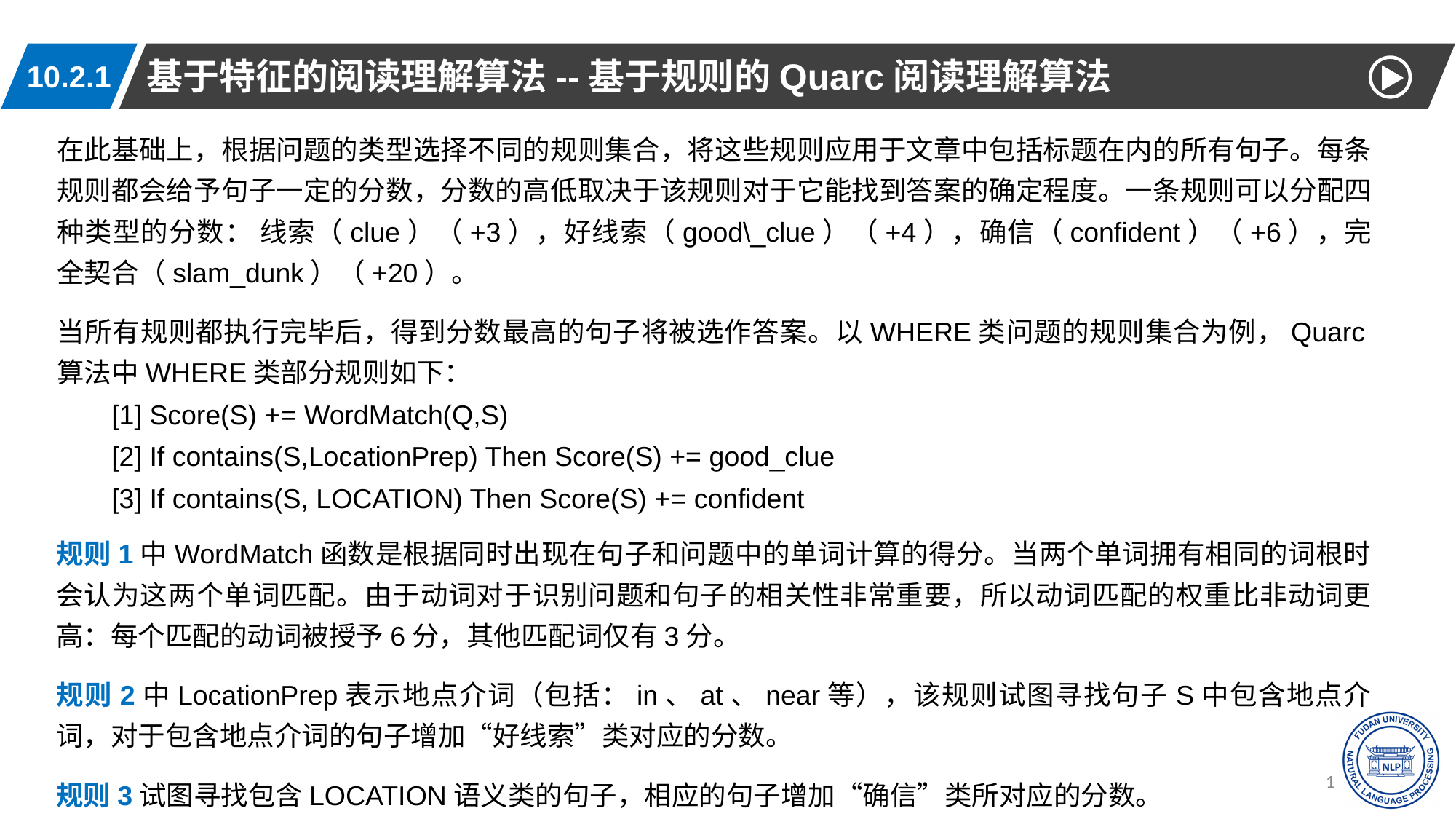

基于特征的阅读理解算法--基于规则的Quarc阅读理解算法
10.2.1

在此基础上，根据问题的类型选择不同的规则集合，将这些规则应用于文章中包括标题在内的所有句子。每条规则都会给予句子一定的分数，分数的高低取决于该规则对于它能找到答案的确定程度。一条规则可以分配四种类型的分数： 线索（clue）（+3），好线索（good\_clue）（+4），确信（confident）（+6），完全契合（slam_dunk）（+20）。
当所有规则都执行完毕后，得到分数最高的句子将被选作答案。以WHERE类问题的规则集合为例，Quarc算法中WHERE类部分规则如下：
[1] Score(S) += WordMatch(Q,S)
[2] If contains(S,LocationPrep) Then Score(S) += good_clue
[3] If contains(S, LOCATION) Then Score(S) += confident
规则1中WordMatch函数是根据同时出现在句子和问题中的单词计算的得分。当两个单词拥有相同的词根时会认为这两个单词匹配。由于动词对于识别问题和句子的相关性非常重要，所以动词匹配的权重比非动词更高：每个匹配的动词被授予6分，其他匹配词仅有3分。
规则2中LocationPrep表示地点介词（包括：in、at、near等），该规则试图寻找句子S中包含地点介词，对于包含地点介词的句子增加“好线索”类对应的分数。
规则3试图寻找包含LOCATION语义类的句子，相应的句子增加“确信”类所对应的分数。
18